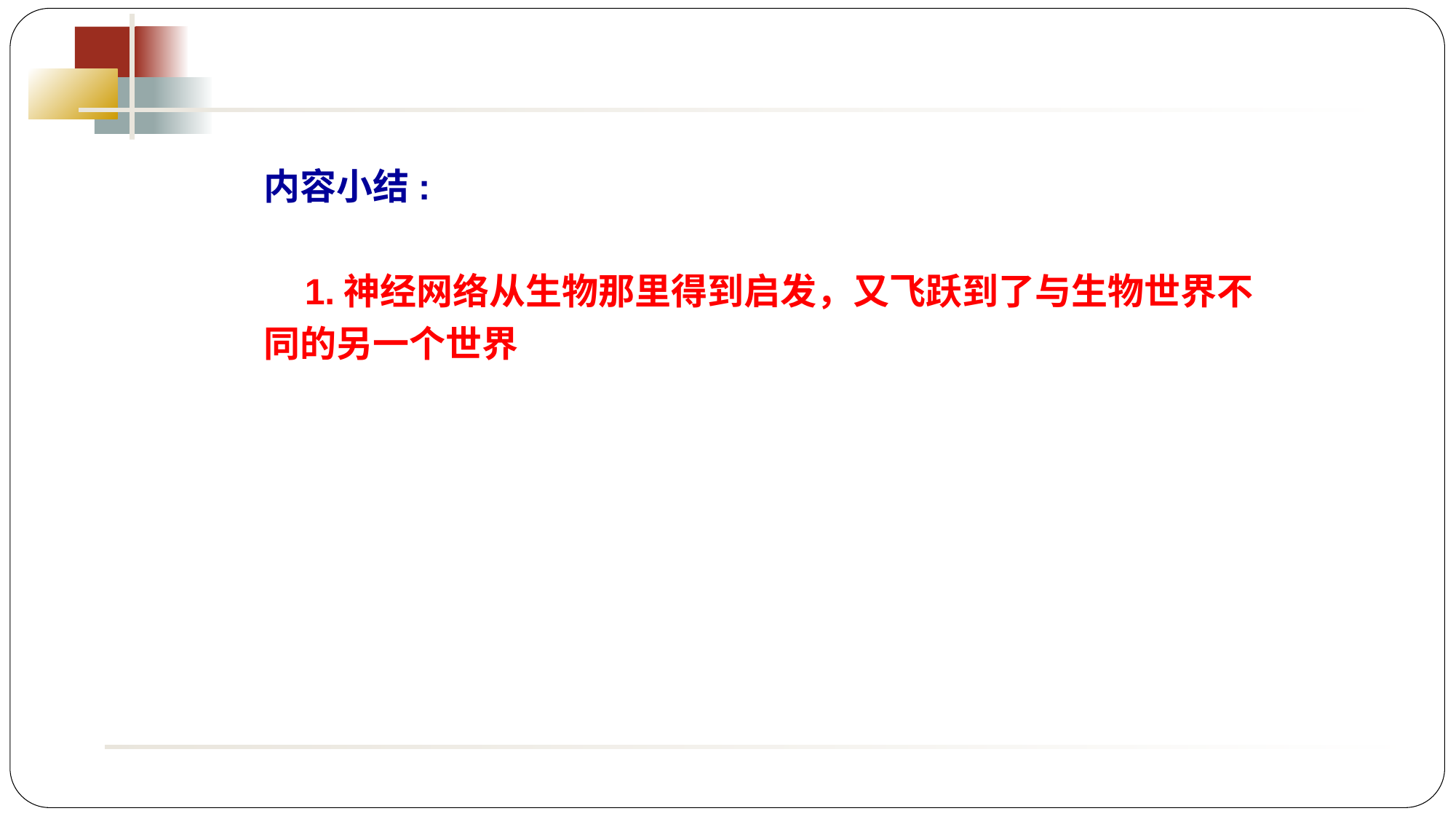

内容小结:

    1.神经网络从生物那里得到启发，又飞跃到了与生物世界不同的另一个世界